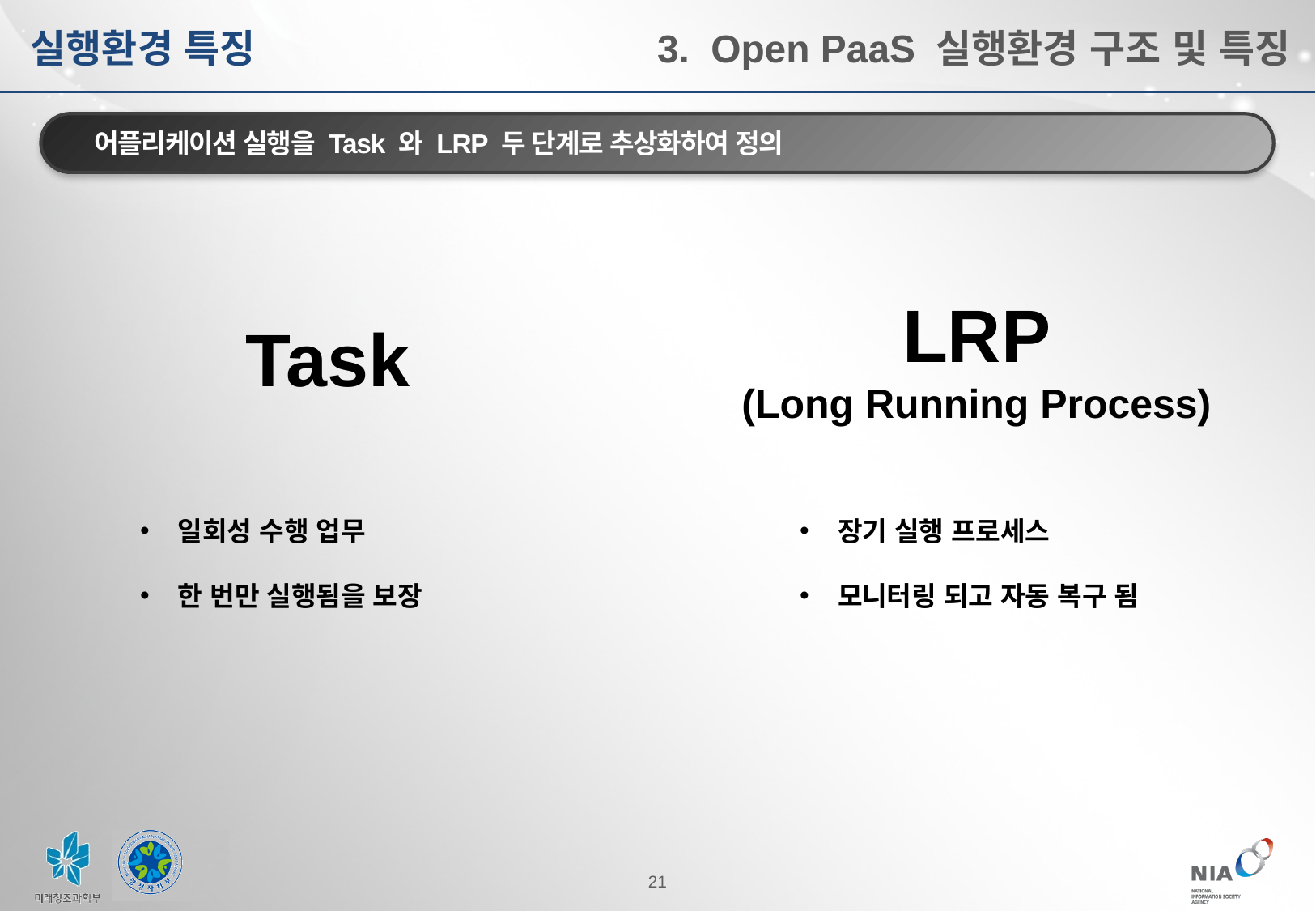

실행환경 특징
3.  Open PaaS 실행환경 구조 및 특징
어플리케이션 실행을 Task 와 LRP 두 단계로 추상화하여 정의
LRP
(Long Running Process)
Task
일회성 수행 업무

한 번만 실행됨을 보장
장기 실행 프로세스

모니터링 되고 자동 복구 됨